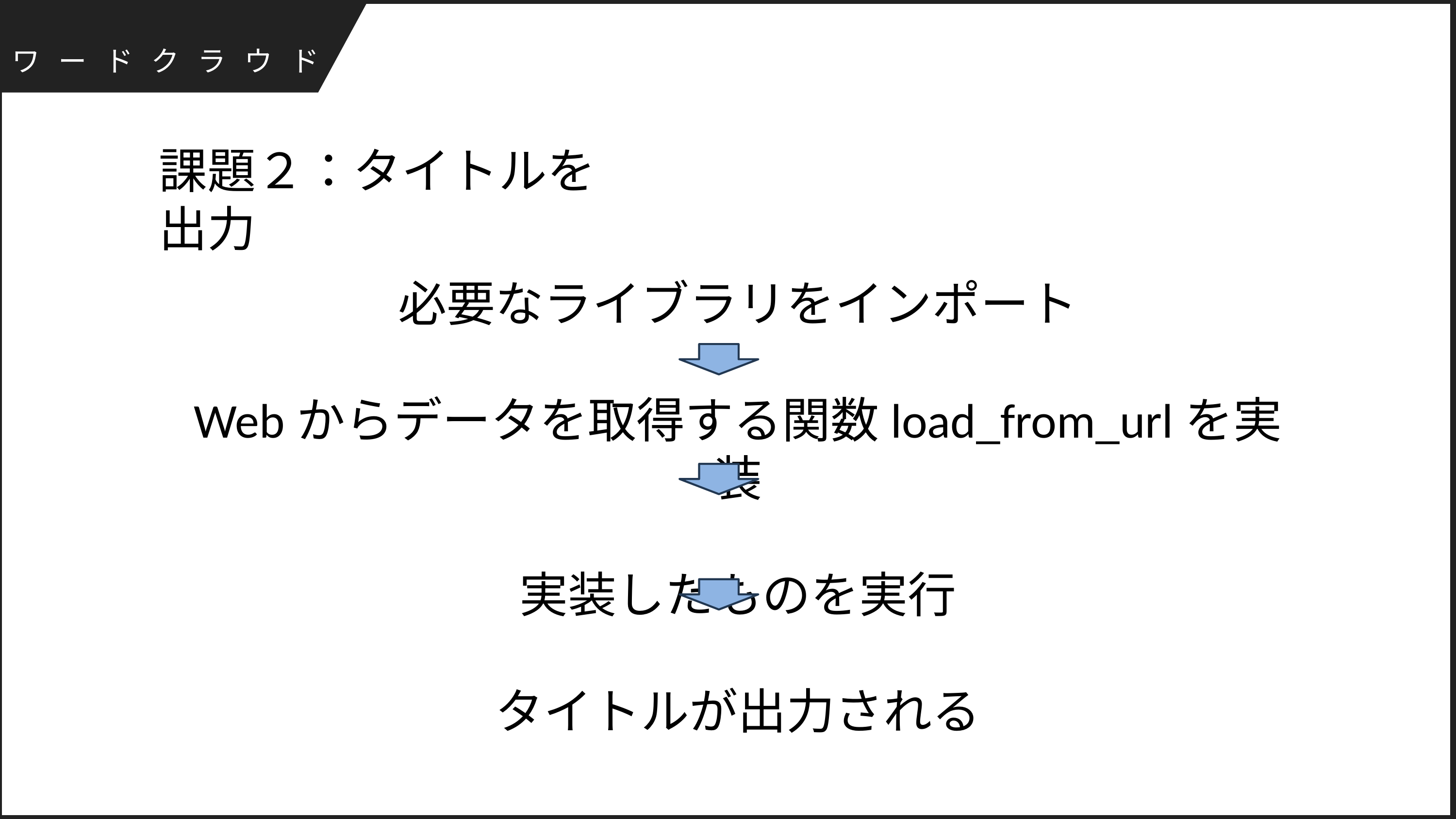

ワードクラウド
課題２：タイトルを出力
必要なライブラリをインポート

Webからデータを取得する関数load_from_urlを実装

実装したものを実行

タイトルが出力される